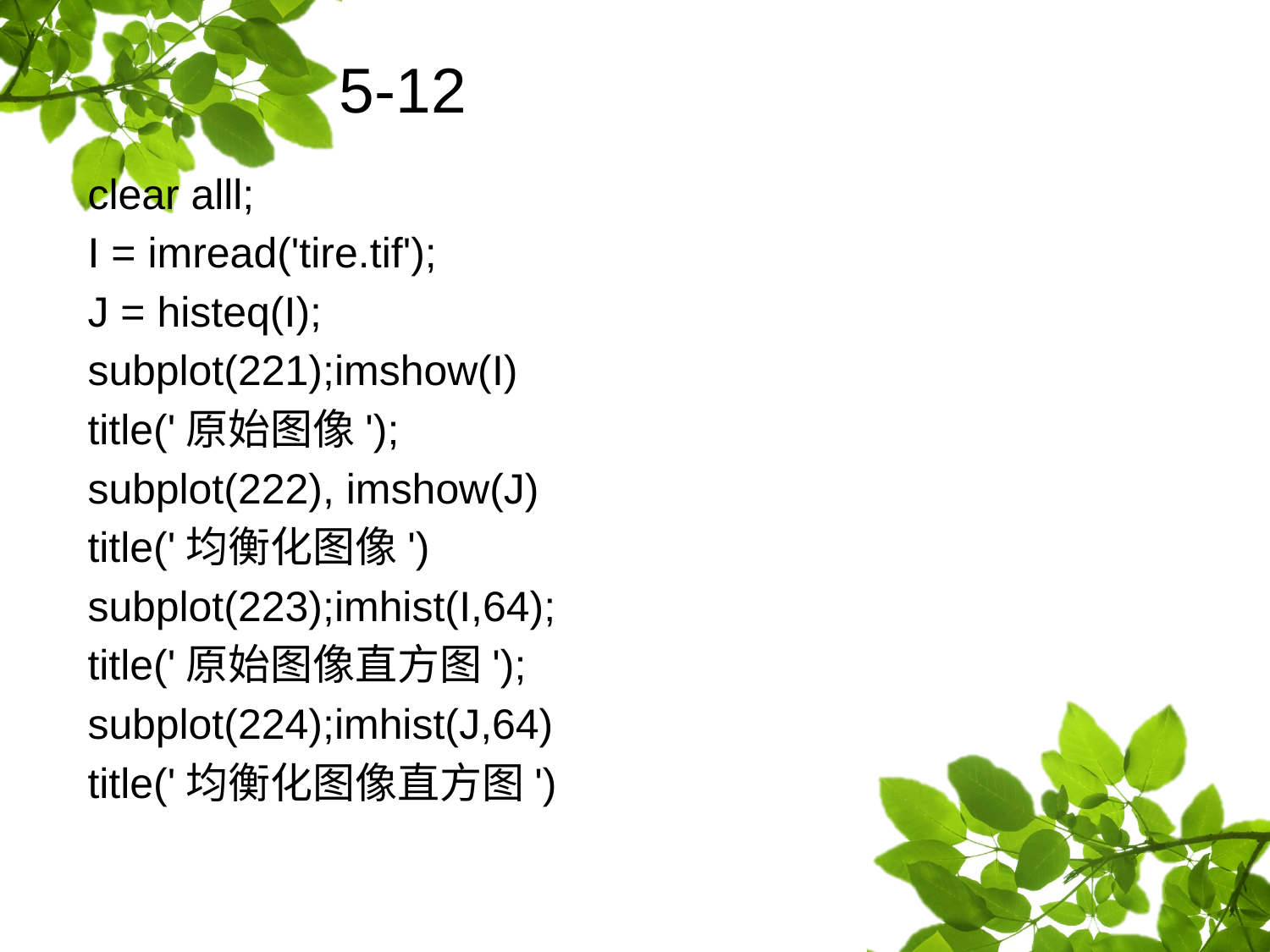

# 5-12
clear alll;
I = imread('tire.tif');
J = histeq(I);
subplot(221);imshow(I)
title('原始图像');
subplot(222), imshow(J)
title('均衡化图像')
subplot(223);imhist(I,64);
title('原始图像直方图');
subplot(224);imhist(J,64)
title('均衡化图像直方图')